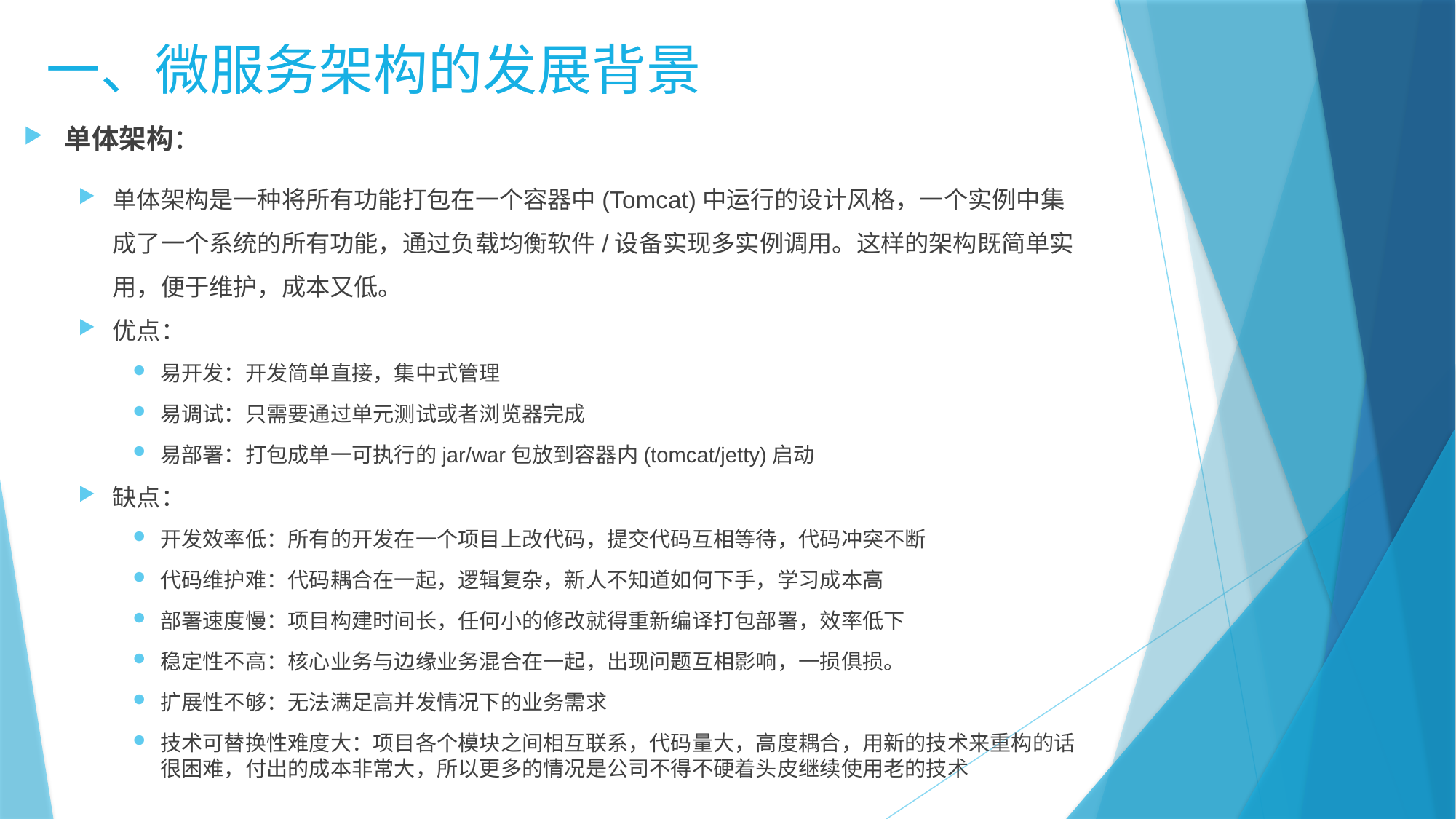

一、微服务架构的发展背景
单体架构：
单体架构是一种将所有功能打包在一个容器中(Tomcat)中运行的设计风格，一个实例中集成了一个系统的所有功能，通过负载均衡软件/设备实现多实例调用。这样的架构既简单实用，便于维护，成本又低。
优点：
易开发：开发简单直接，集中式管理
易调试：只需要通过单元测试或者浏览器完成
易部署：打包成单一可执行的jar/war包放到容器内(tomcat/jetty)启动
缺点：
开发效率低：所有的开发在一个项目上改代码，提交代码互相等待，代码冲突不断
代码维护难：代码耦合在一起，逻辑复杂，新人不知道如何下手，学习成本高
部署速度慢：项目构建时间长，任何小的修改就得重新编译打包部署，效率低下
稳定性不高：核心业务与边缘业务混合在一起，出现问题互相影响，一损俱损。
扩展性不够：无法满足高并发情况下的业务需求
技术可替换性难度大：项目各个模块之间相互联系，代码量大，高度耦合，用新的技术来重构的话很困难，付出的成本非常大，所以更多的情况是公司不得不硬着头皮继续使用老的技术